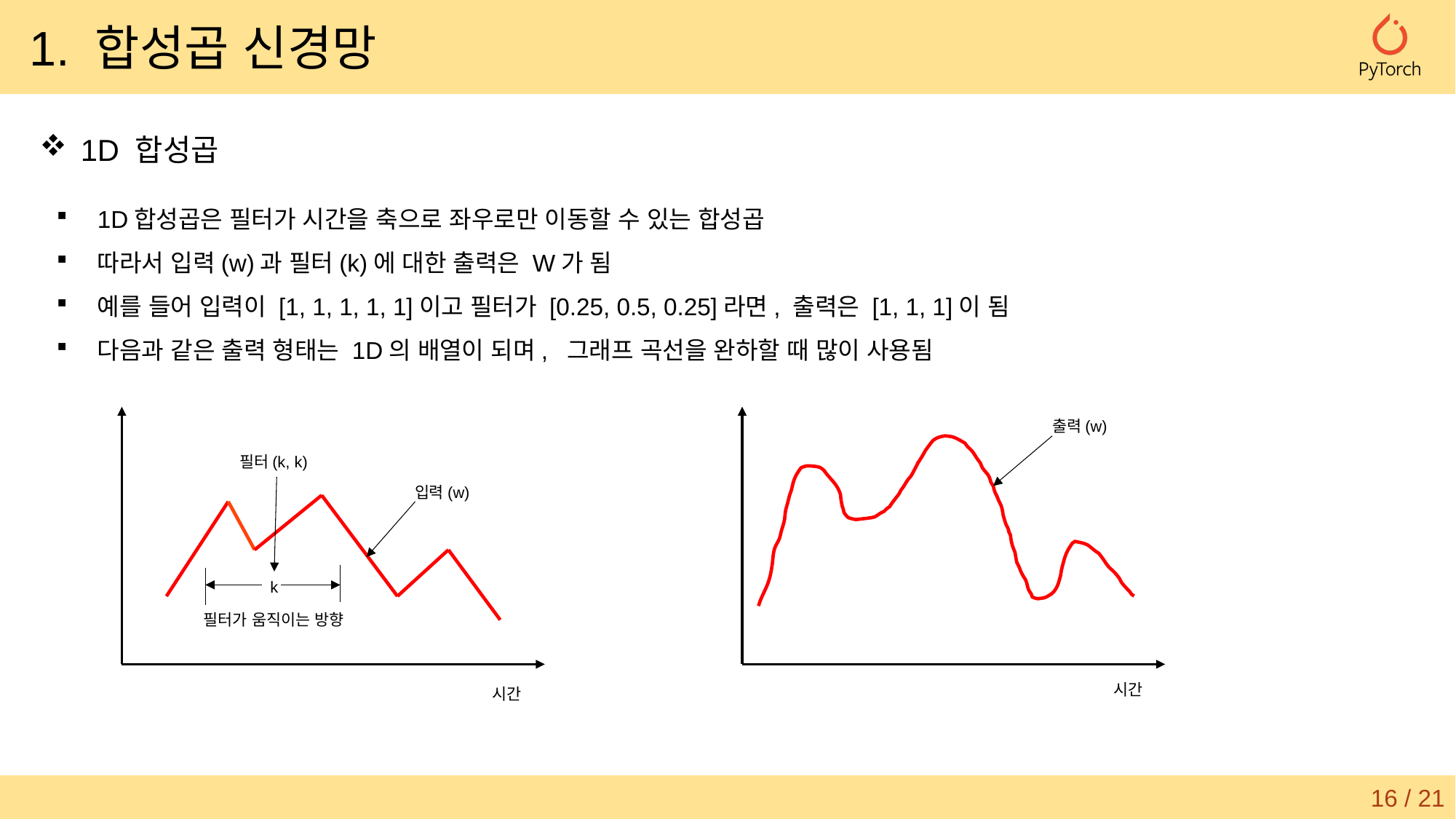

1. 합성곱 신경망
1D 합성곱
1D합성곱은 필터가 시간을 축으로 좌우로만 이동할 수 있는 합성곱
따라서 입력(w)과 필터(k)에 대한 출력은 W가 됨
예를 들어 입력이 [1, 1, 1, 1, 1]이고 필터가 [0.25, 0.5, 0.25]라면, 출력은 [1, 1, 1]이 됨
다음과 같은 출력 형태는 1D의 배열이 되며,  그래프 곡선을 완하할 때 많이 사용됨
출력(w)
필터(k, k)
입력(w)
k
필터가 움직이는 방향
시간
시간

16 / 21